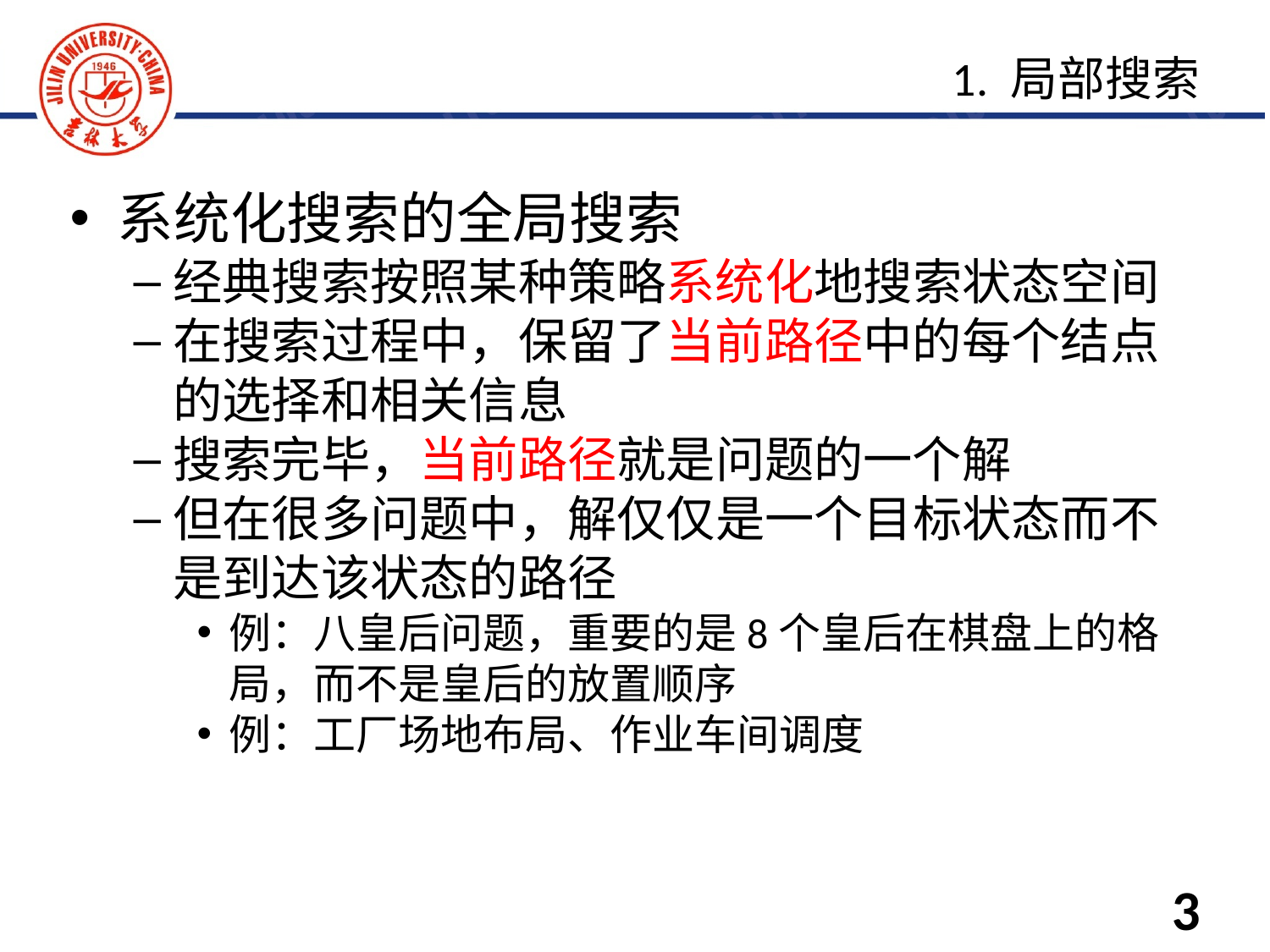

1. 局部搜索
系统化搜索的全局搜索
经典搜索按照某种策略系统化地搜索状态空间
在搜索过程中，保留了当前路径中的每个结点的选择和相关信息
搜索完毕，当前路径就是问题的一个解
但在很多问题中，解仅仅是一个目标状态而不是到达该状态的路径
例：八皇后问题，重要的是8个皇后在棋盘上的格局，而不是皇后的放置顺序
例：工厂场地布局、作业车间调度
3